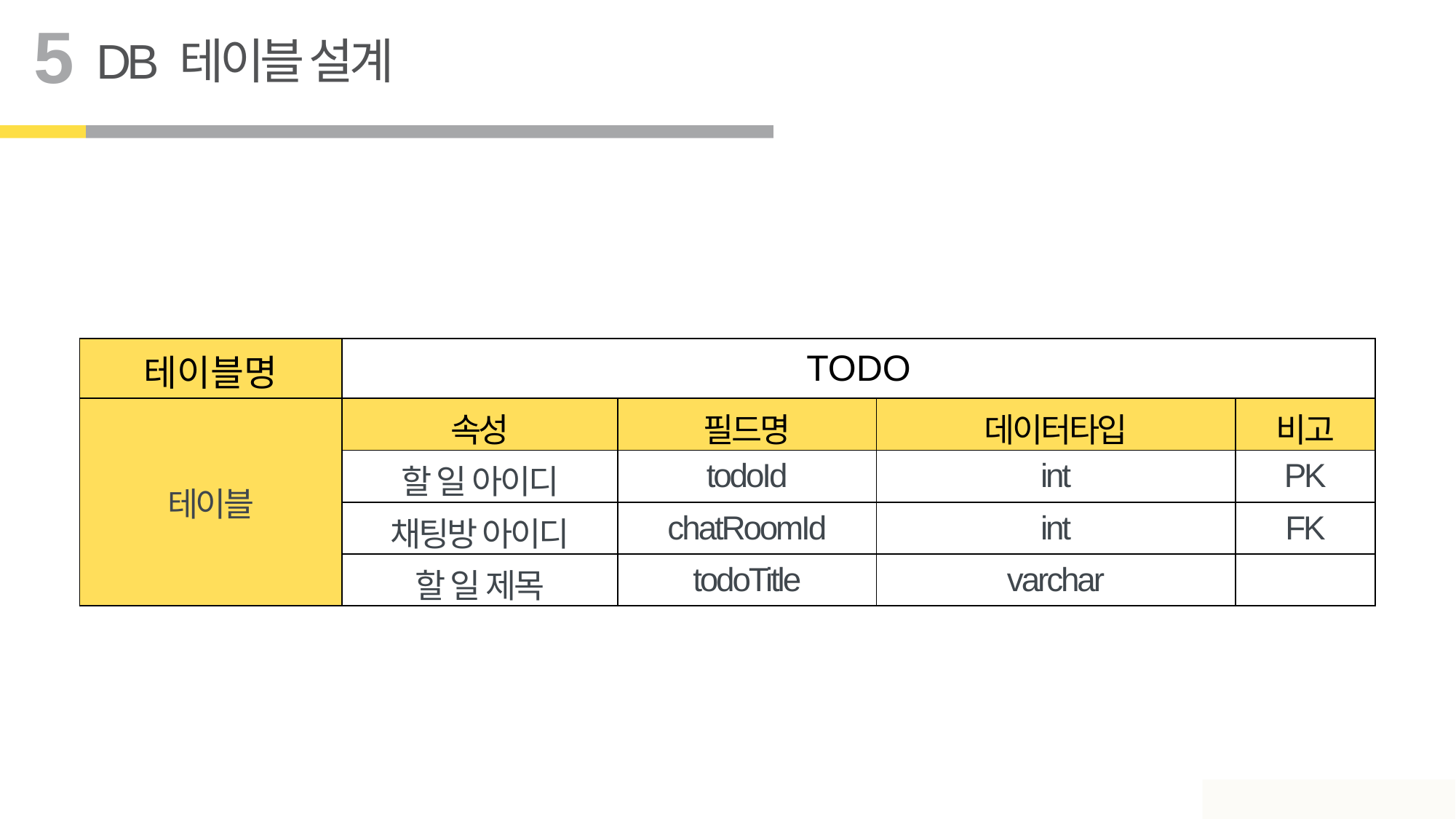

5
DB 테이블 설계

| 테이블명 | TODO |  |  |  |
| --- | --- | --- | --- | --- |
| 테이블 | 속성 | 필드명 | 데이터타입 | 비고 |
| 내용 입력 | 할 일 아이디 | todoId | int | PK |
| 강조 | 채팅방 아이디 | chatRoomId | int | FK |
| 내용 입력 | 할 일 제목 | todoTitle | varchar |  |